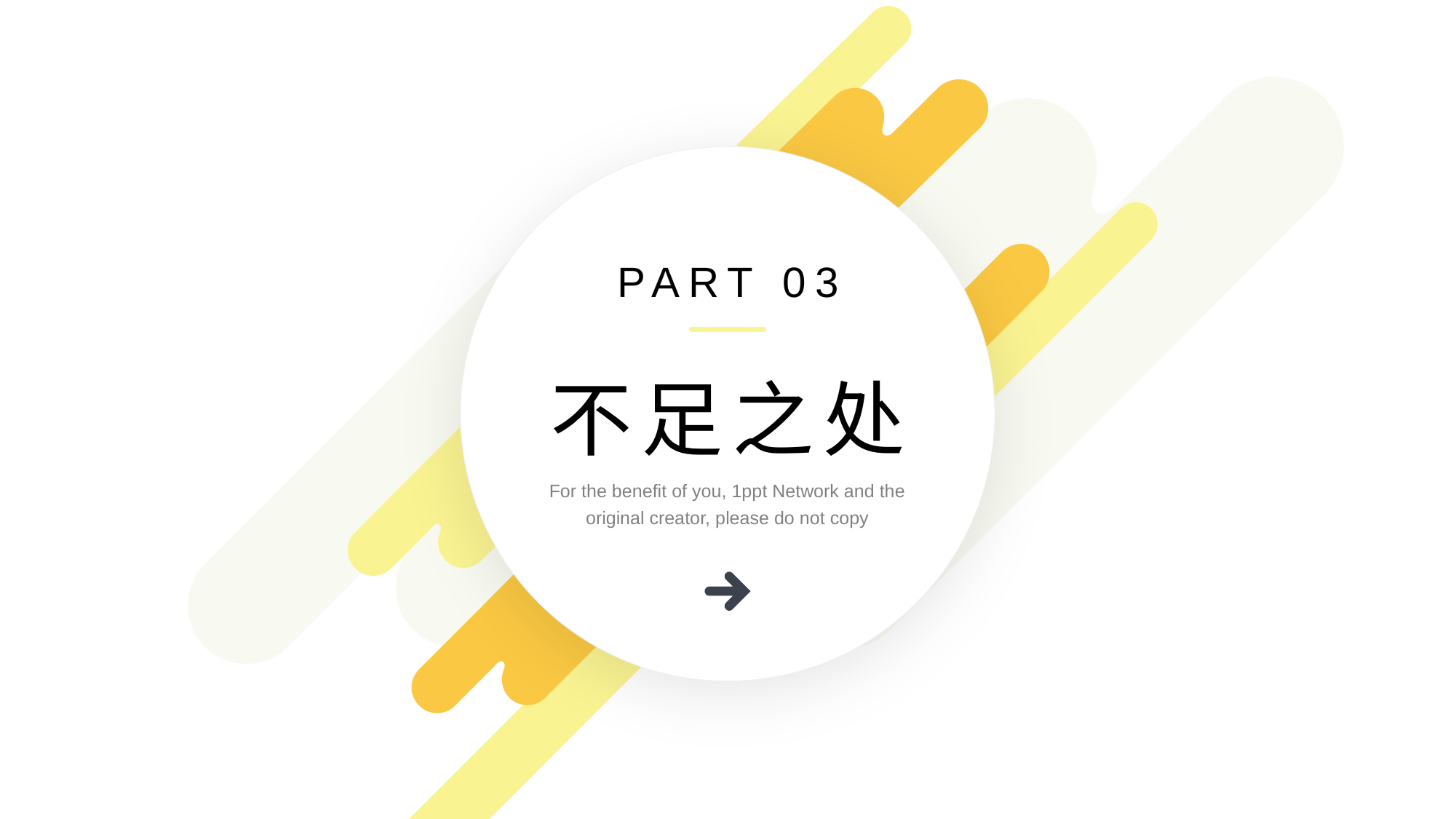

PART 03

不足之处
For the benefit of you, 1ppt Network and the original creator, please do not copy